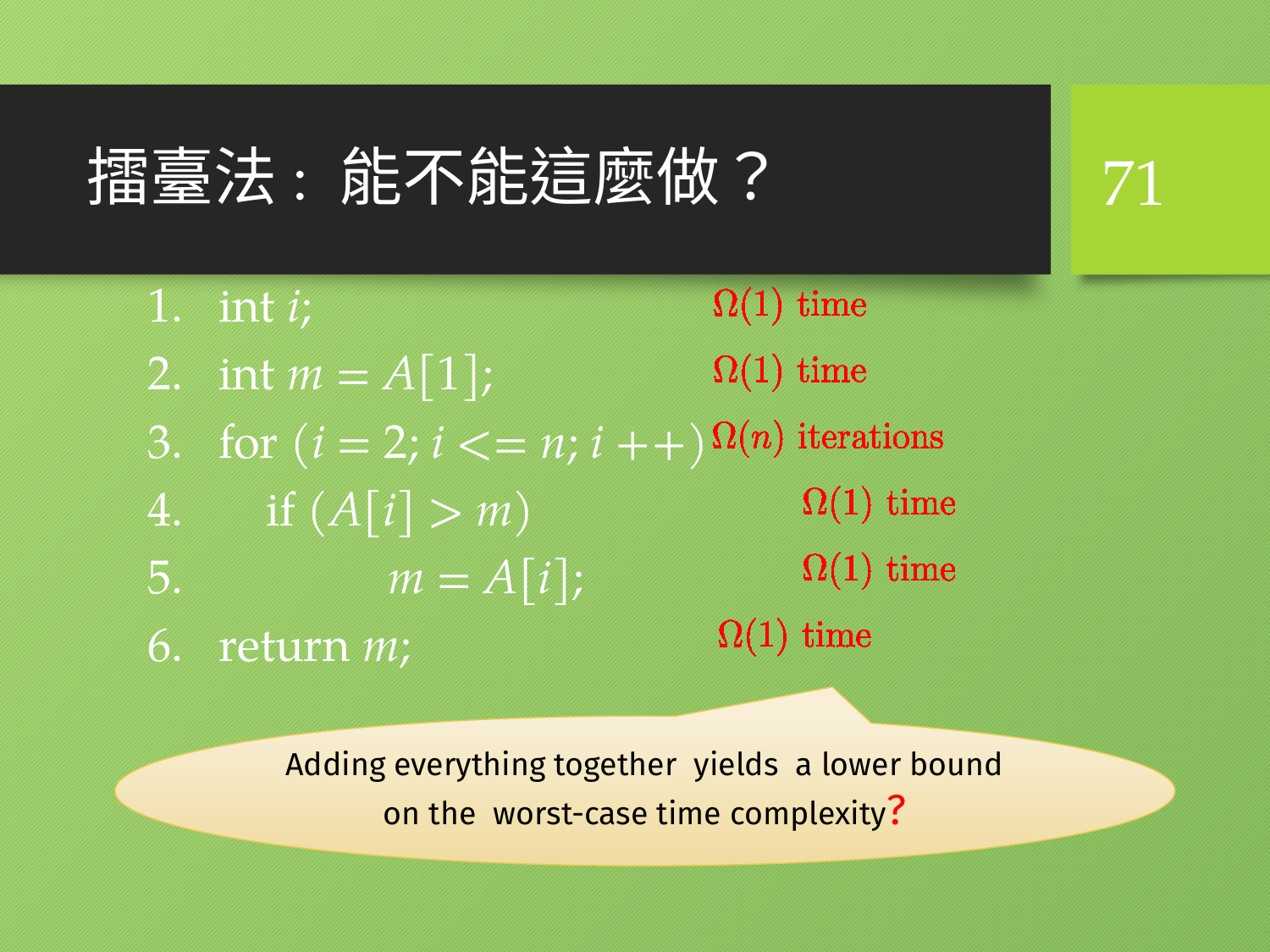

# 擂臺法: 能不能這麼做？
71
int i;
int m = A[1];
for (i = 2; i <= n; i ++)
    if (A[i] > m)
	    m = A[i];
return m;

Adding everything together  yields  a lower bound on the  worst-case time complexity?